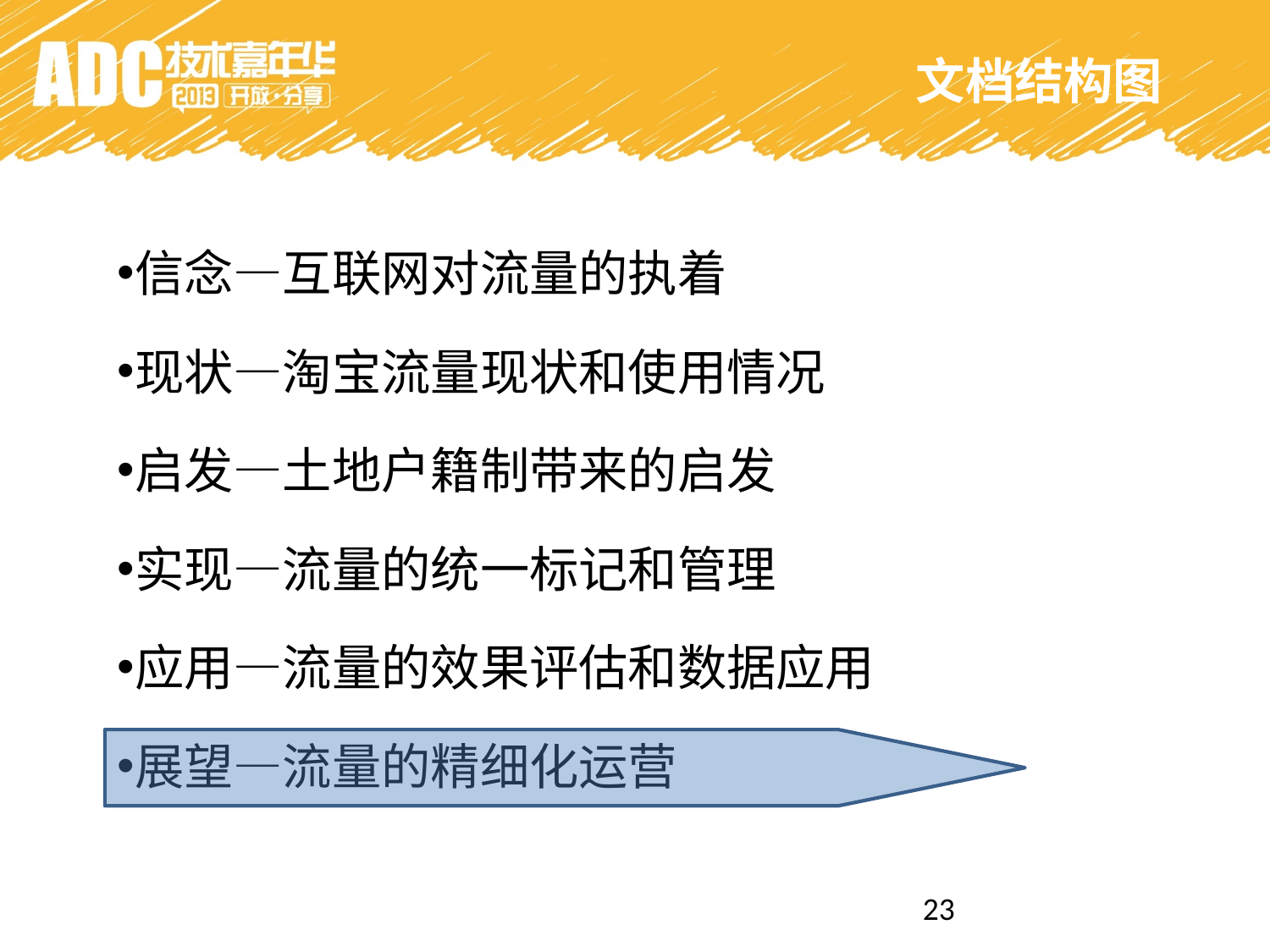

文档结构图
信念—互联网对流量的执着
现状—淘宝流量现状和使用情况
启发—土地户籍制带来的启发
实现—流量的统一标记和管理
应用—流量的效果评估和数据应用
展望—流量的精细化运营

23